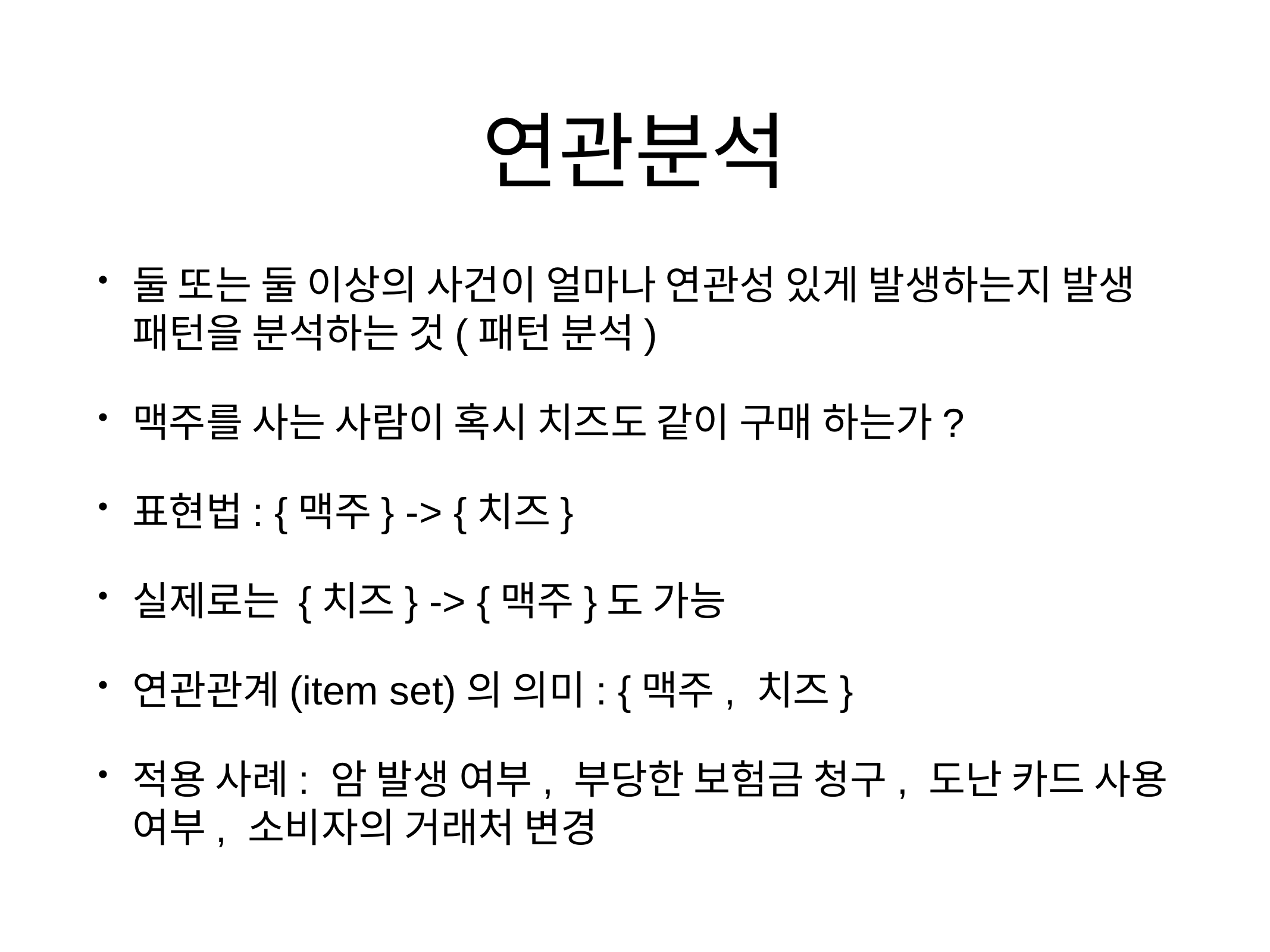

# 연관분석
둘 또는 둘 이상의 사건이 얼마나 연관성 있게 발생하는지 발생 패턴을 분석하는 것(패턴 분석)
맥주를 사는 사람이 혹시 치즈도 같이 구매 하는가?
표현법: {맥주} -> {치즈}
실제로는 {치즈} -> {맥주}도 가능
연관관계(item set)의 의미: {맥주, 치즈}
적용 사례: 암 발생 여부, 부당한 보험금 청구, 도난 카드 사용 여부, 소비자의 거래처 변경
162